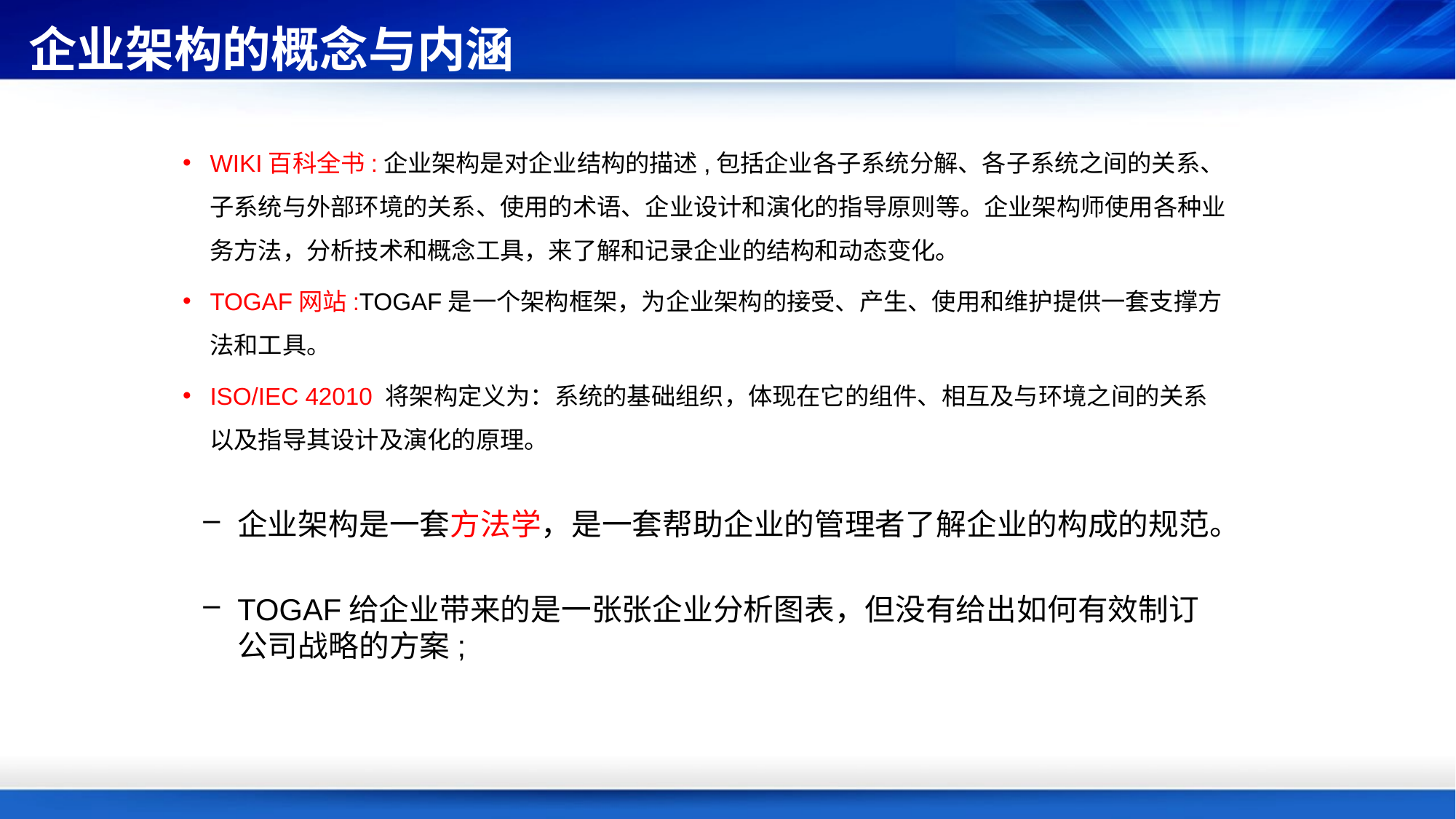

# 企业架构的概念与内涵
WIKI百科全书:企业架构是对企业结构的描述,包括企业各子系统分解、各子系统之间的关系、子系统与外部环境的关系、使用的术语、企业设计和演化的指导原则等。企业架构师使用各种业务方法，分析技术和概念工具，来了解和记录企业的结构和动态变化。
TOGAF网站:TOGAF是一个架构框架，为企业架构的接受、产生、使用和维护提供一套支撑方法和工具。
ISO/IEC 42010 将架构定义为：系统的基础组织，体现在它的组件、相互及与环境之间的关系以及指导其设计及演化的原理。

企业架构是一套方法学，是一套帮助企业的管理者了解企业的构成的规范。

TOGAF给企业带来的是一张张企业分析图表，但没有给出如何有效制订公司战略的方案;